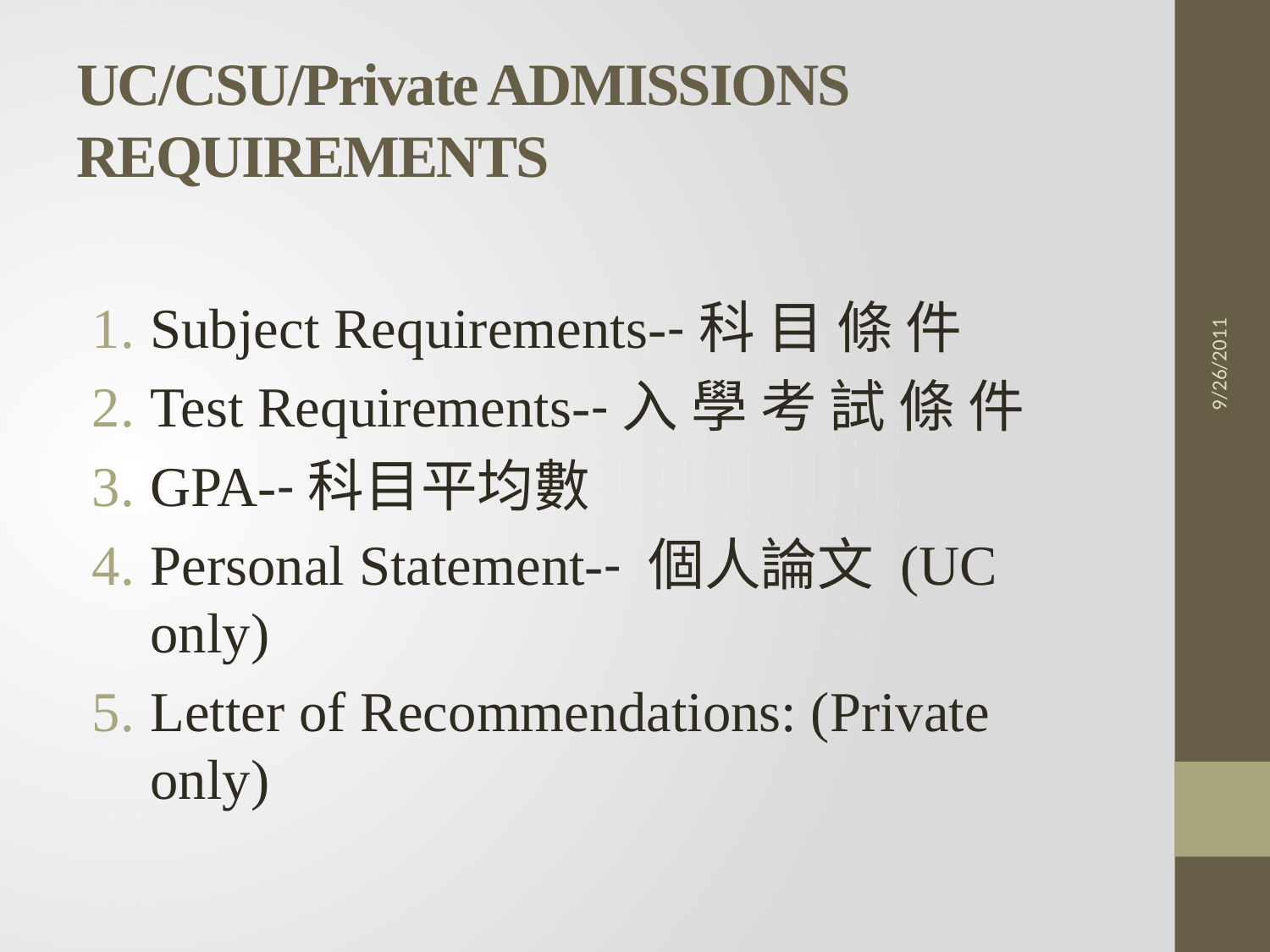

# UC/CSU/Private ADMISSIONS REQUIREMENTS
9/26/2011
Subject Requirements--科 目 條 件
Test Requirements--入 學 考 試 條 件
GPA--科目平均數
Personal Statement-- 個人論文 (UC only)
Letter of Recommendations: (Private only)